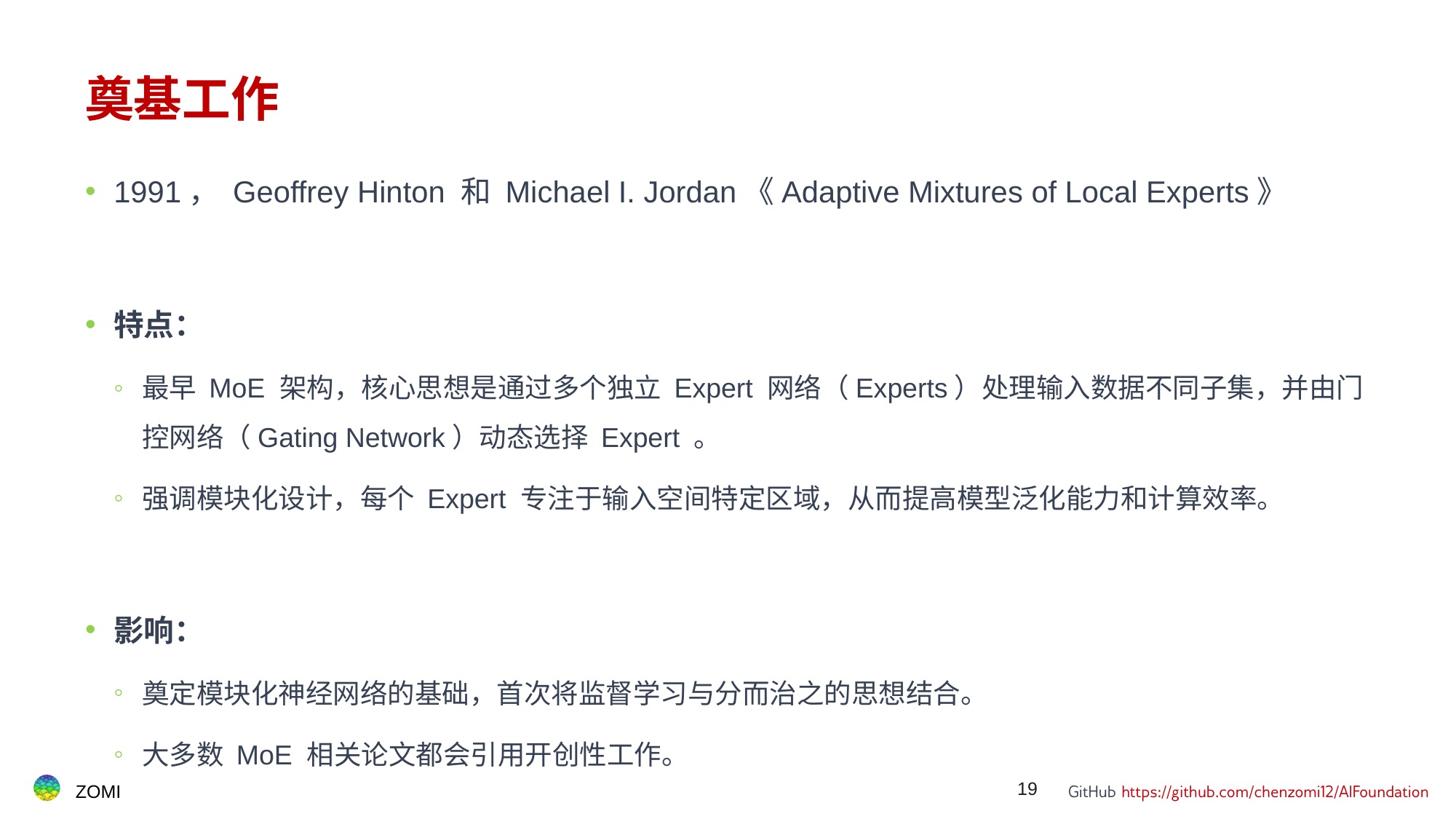

# 奠基工作
1991， Geoffrey Hinton 和 Michael I. Jordan《Adaptive Mixtures of Local Experts》

特点：
最早 MoE 架构，核心思想是通过多个独立 Expert 网络（Experts）处理输入数据不同子集，并由门控网络（Gating Network）动态选择 Expert 。
强调模块化设计，每个 Expert 专注于输入空间特定区域，从而提高模型泛化能力和计算效率。

影响：
奠定模块化神经网络的基础，首次将监督学习与分而治之的思想结合。
大多数 MoE 相关论文都会引用开创性工作。